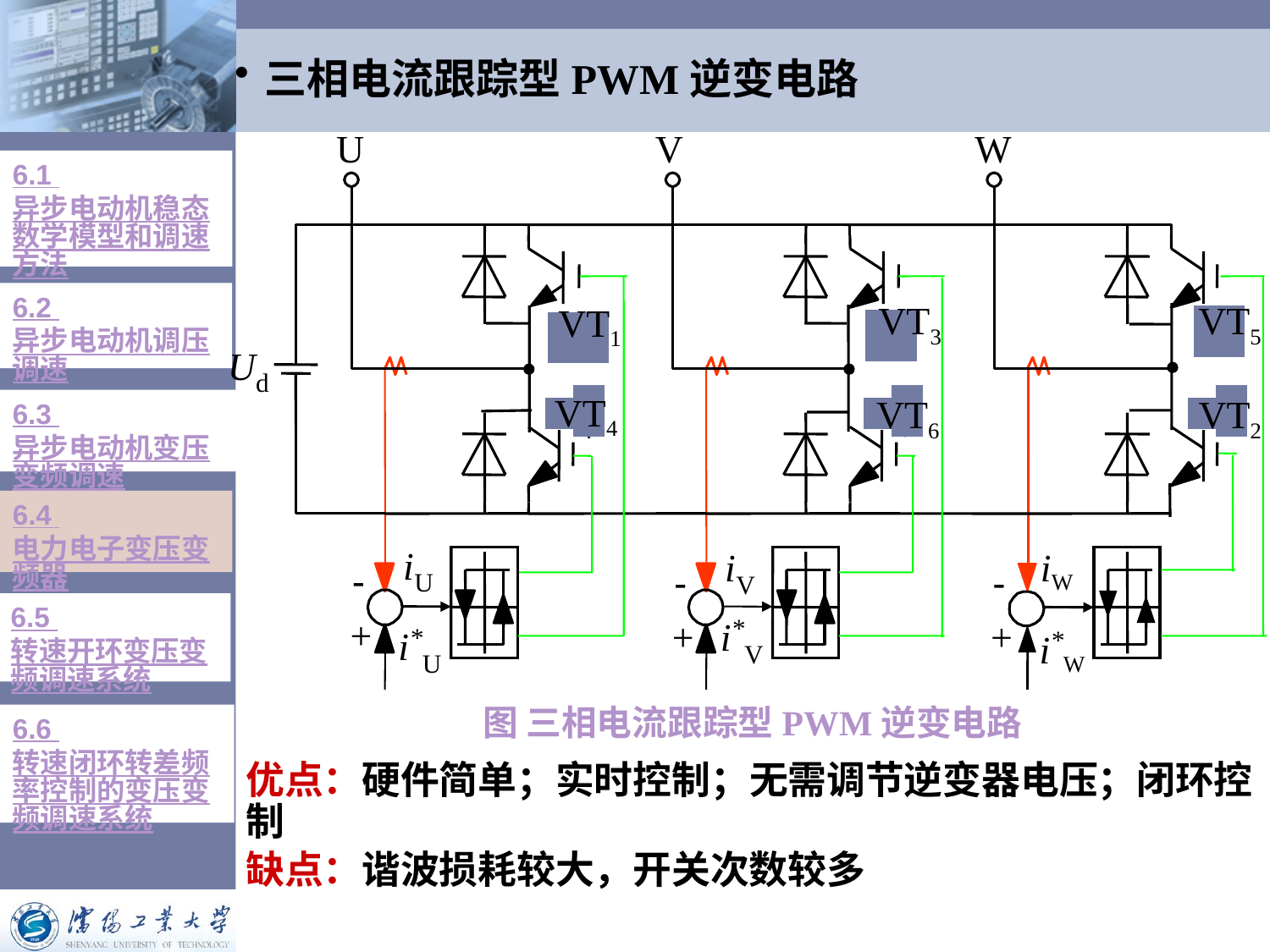

# 三相电流跟踪型PWM逆变电路
U
V
W

V
V

V

3
5
1
U

d

V
V
V

6

2

4

i
i
i

-
-
-

U
V
W

+
*
+
i
+
*

i
*

i

V
U
W

VT3
VT5
VT1

VT4

VT6

VT2
6.1 异步电动机稳态数学模型和调速方法
6.2 异步电动机调压调速
6.3 异步电动机变压变频调速
6.4 电力电子变压变频器
6.5 转速开环变压变频调速系统

图 三相电流跟踪型PWM逆变电路
6.6 转速闭环转差频率控制的变压变频调速系统
优点：硬件简单；实时控制；无需调节逆变器电压；闭环控制
缺点：谐波损耗较大，开关次数较多